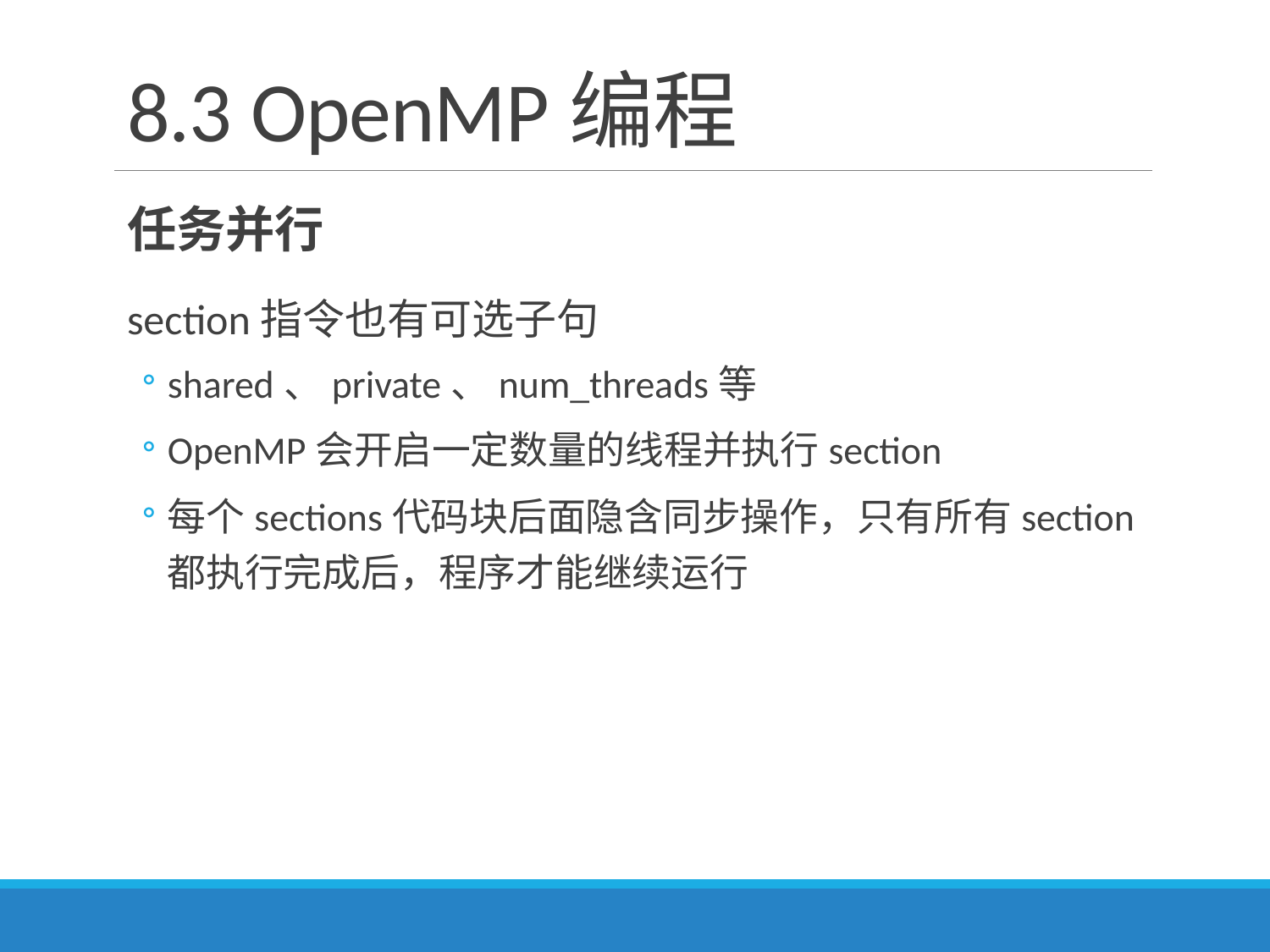

# 8.3 OpenMP编程
任务并行
section指令也有可选子句
shared、private、num_threads等
OpenMP会开启一定数量的线程并执行section
每个sections代码块后面隐含同步操作，只有所有section都执行完成后，程序才能继续运行
92